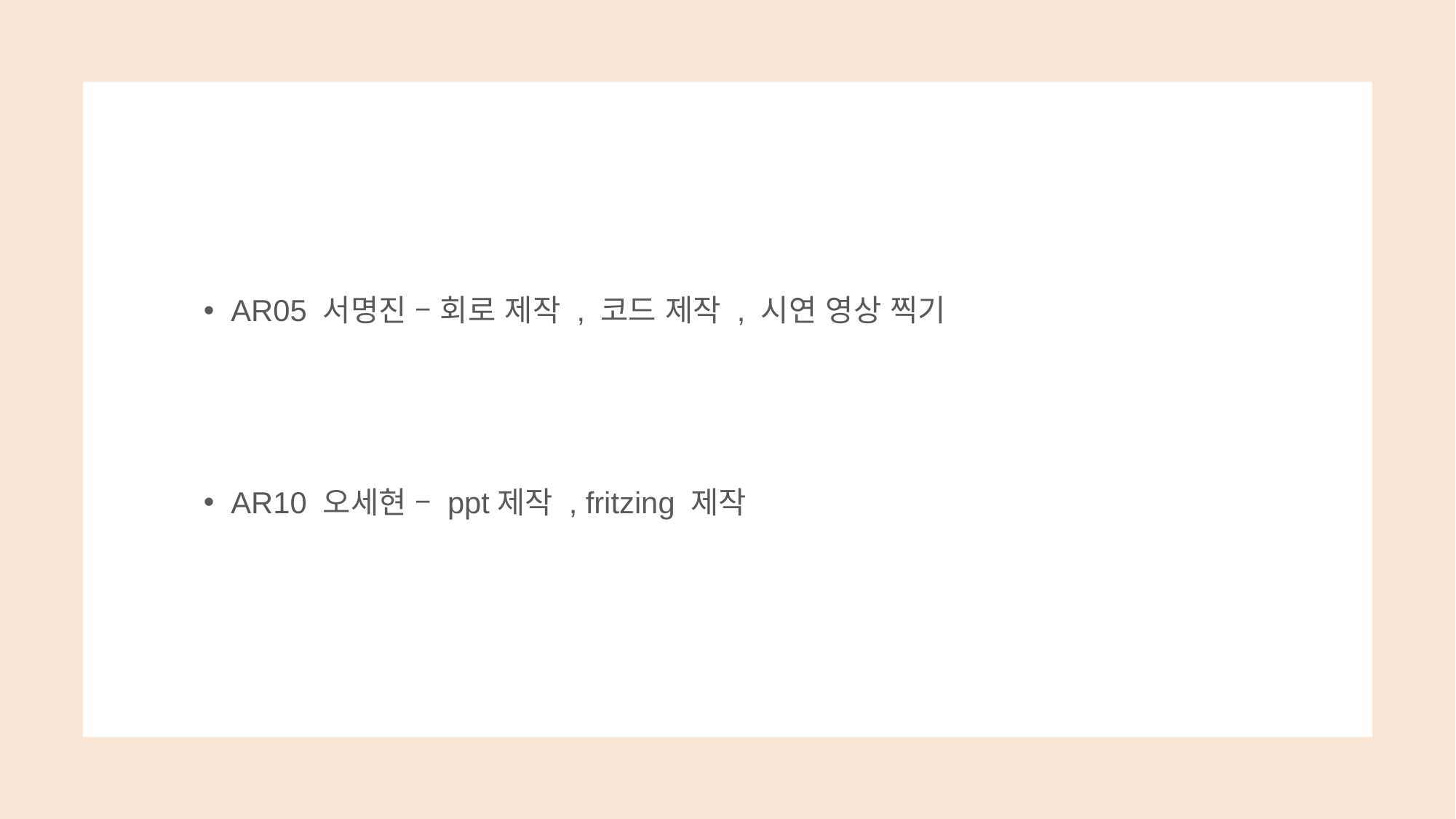

AR05 서명진 – 회로 제작 , 코드 제작 , 시연 영상 찍기

AR10 오세현 – ppt제작 , fritzing 제작